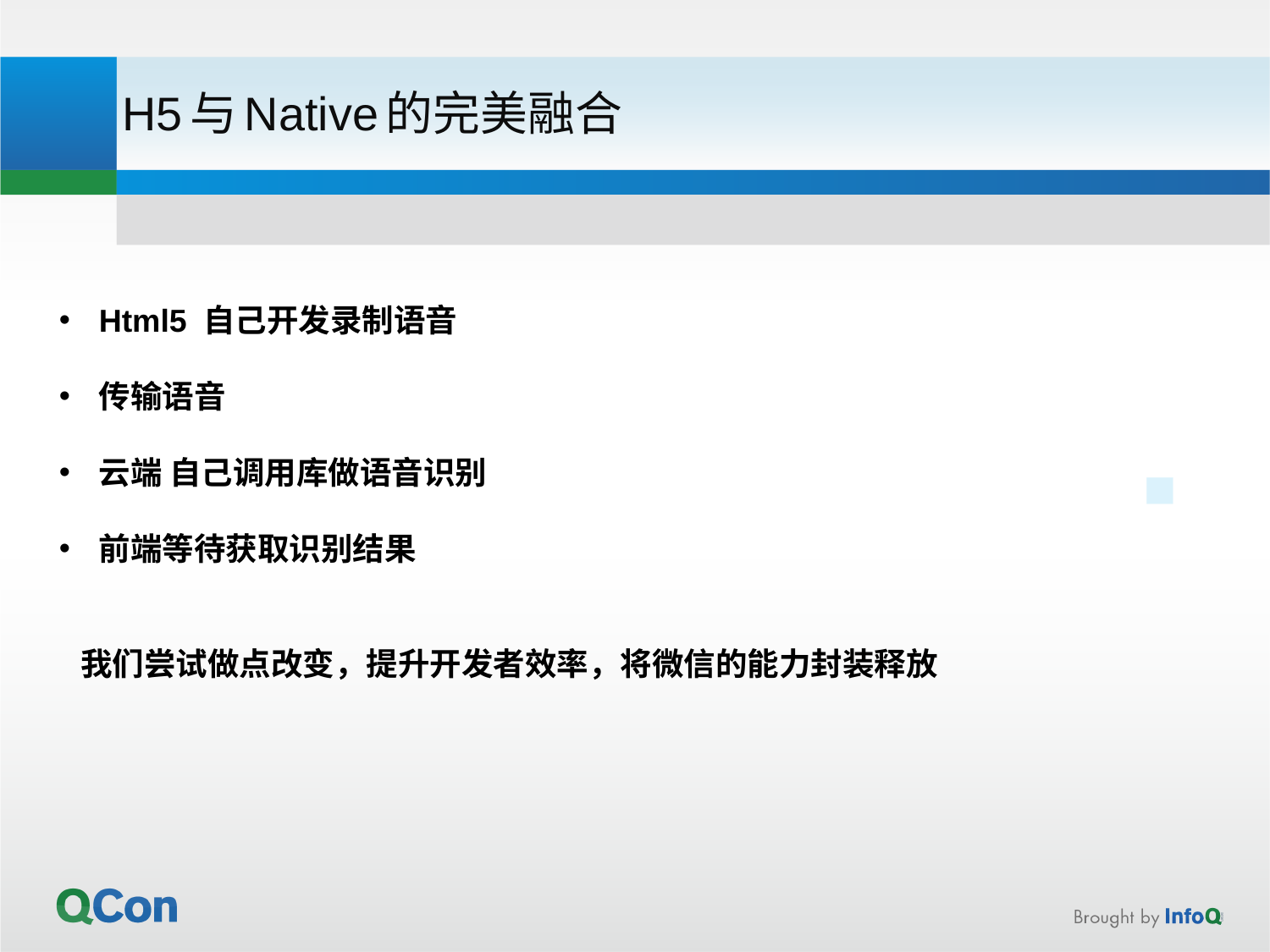

H5与Native的完美融合
Html5 自己开发录制语音
传输语音
云端 自己调用库做语音识别
前端等待获取识别结果
我们尝试做点改变，提升开发者效率，将微信的能力封装释放